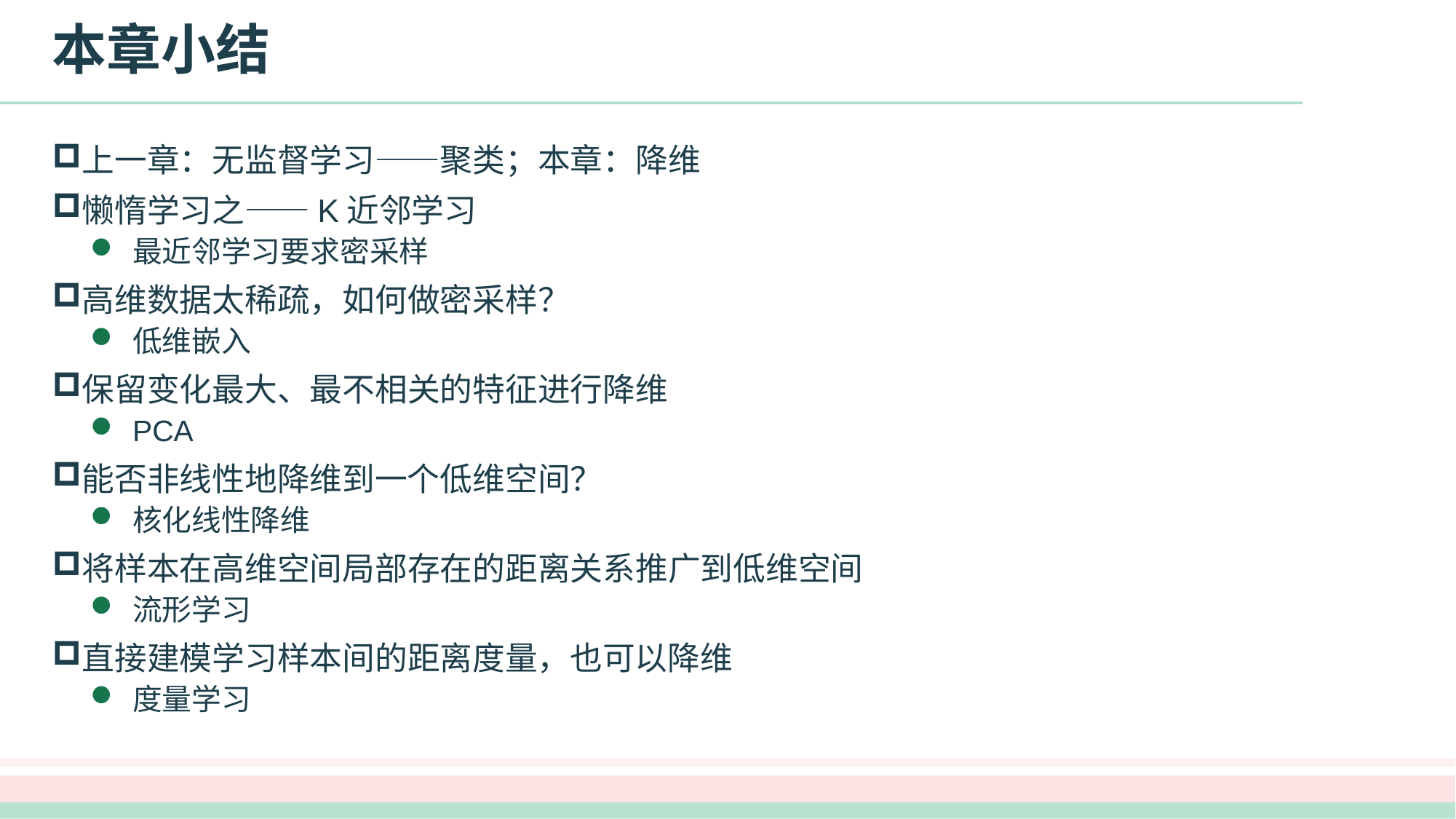

# 本章小结
上一章：无监督学习——聚类；本章：降维
懒惰学习之——K近邻学习
最近邻学习要求密采样
高维数据太稀疏，如何做密采样？
低维嵌入
保留变化最大、最不相关的特征进行降维
PCA
能否非线性地降维到一个低维空间？
核化线性降维
将样本在高维空间局部存在的距离关系推广到低维空间
流形学习
直接建模学习样本间的距离度量，也可以降维
度量学习